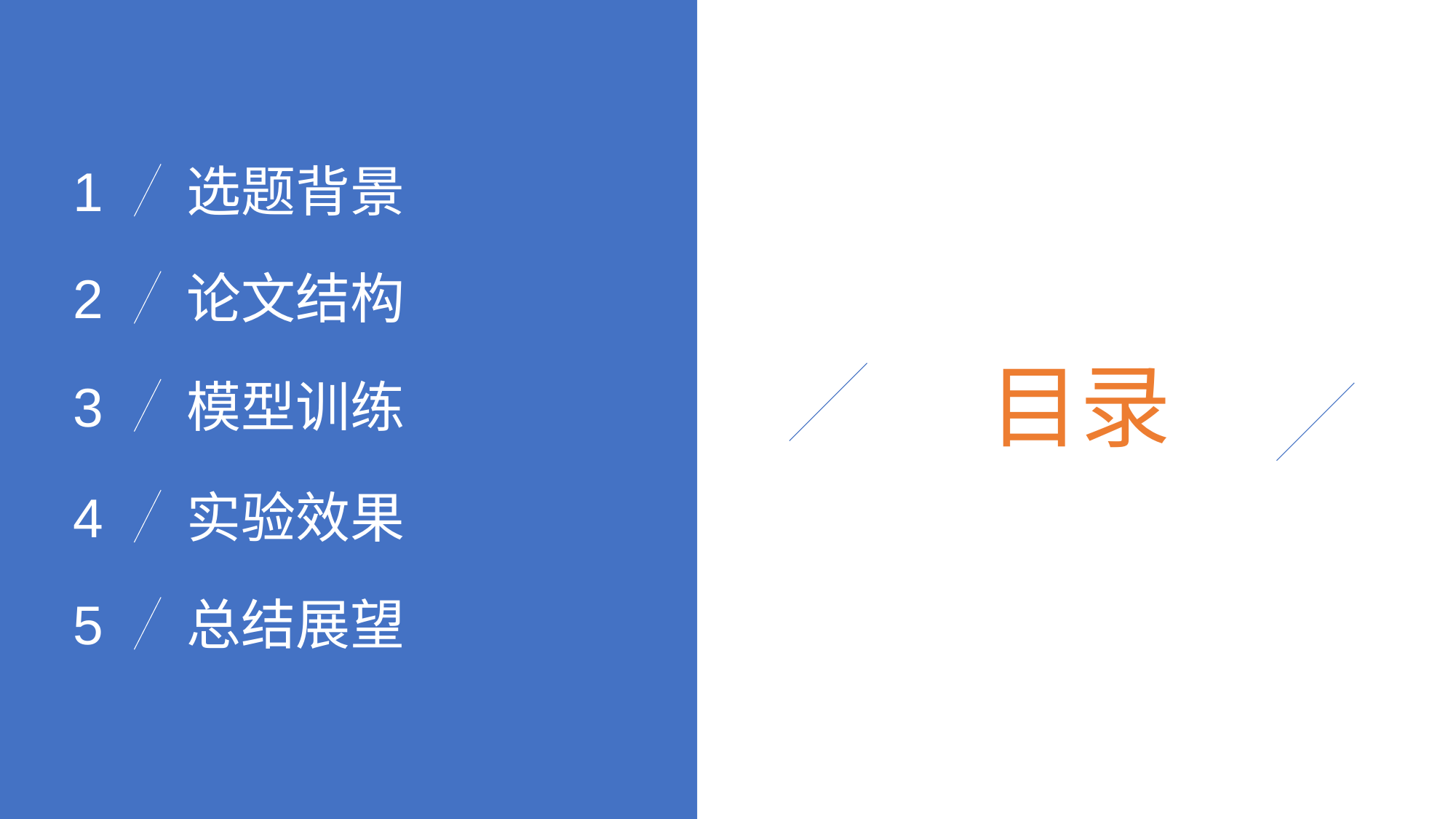

1
选题背景
2
论文结构
目录
3
模型训练
4
实验效果
5
总结展望